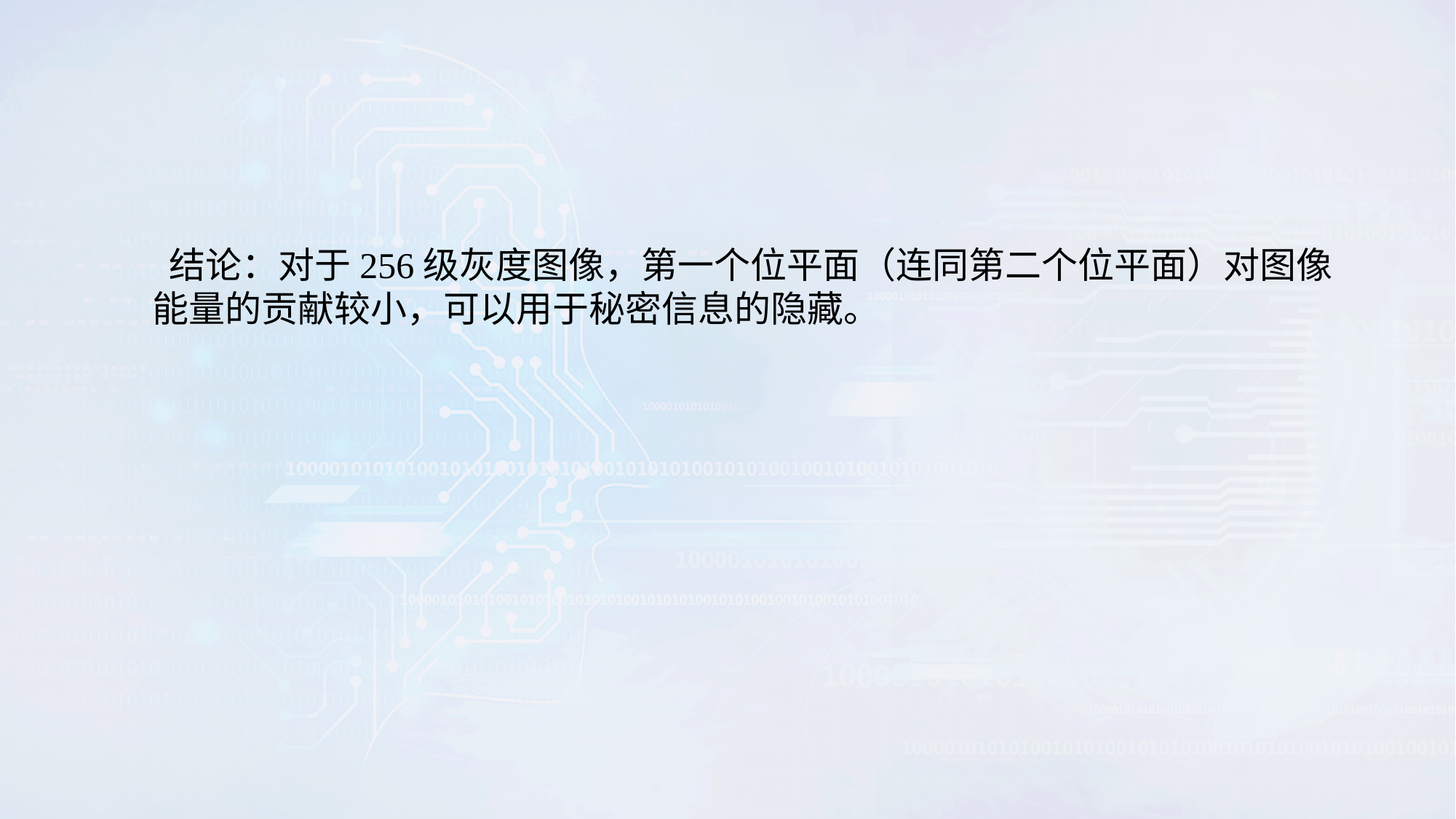

结论：对于256级灰度图像，第一个位平面（连同第二个位平面）对图像能量的贡献较小，可以用于秘密信息的隐藏。